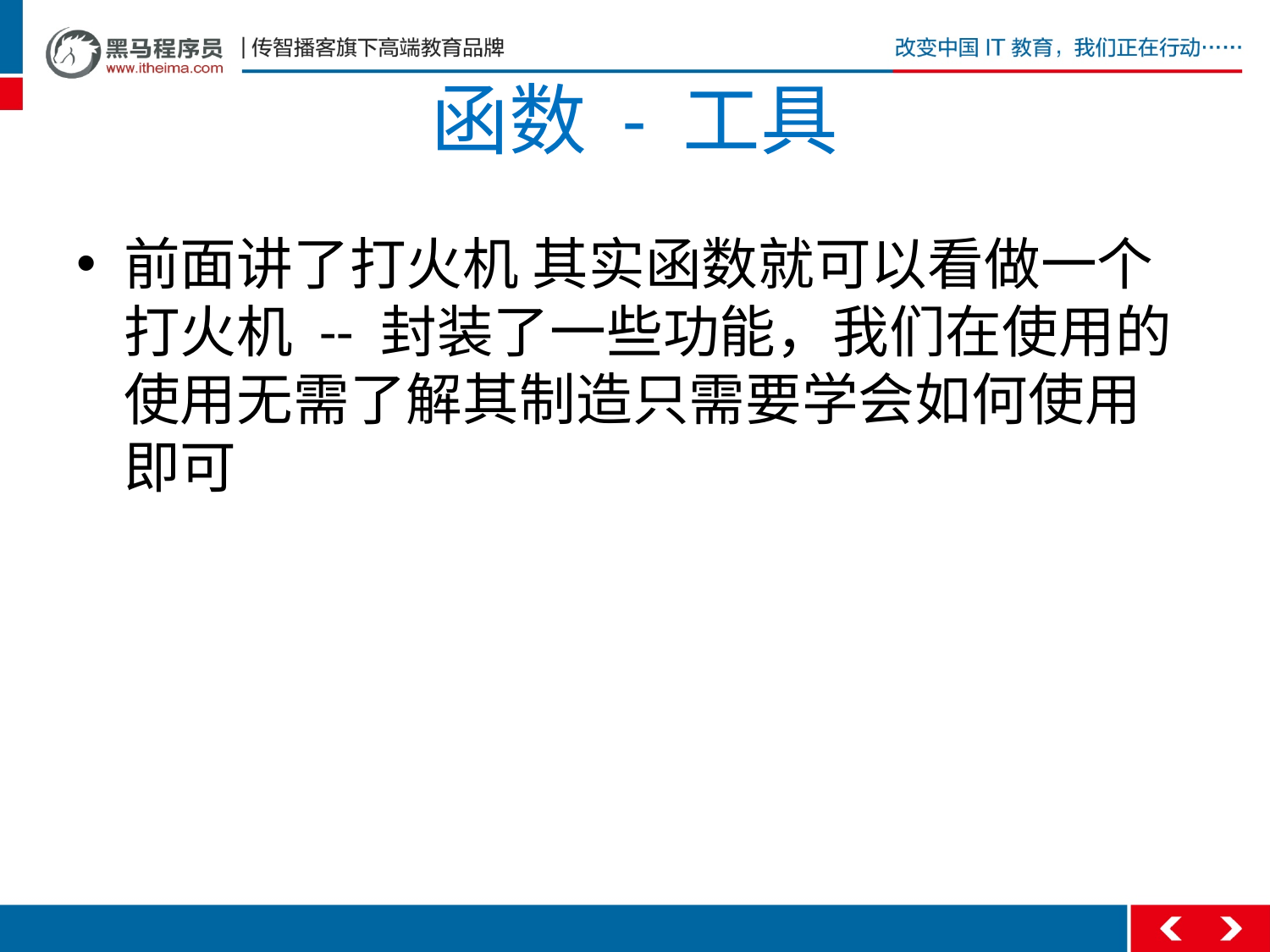

# 函数 - 工具
前面讲了打火机 其实函数就可以看做一个打火机 -- 封装了一些功能，我们在使用的使用无需了解其制造只需要学会如何使用即可